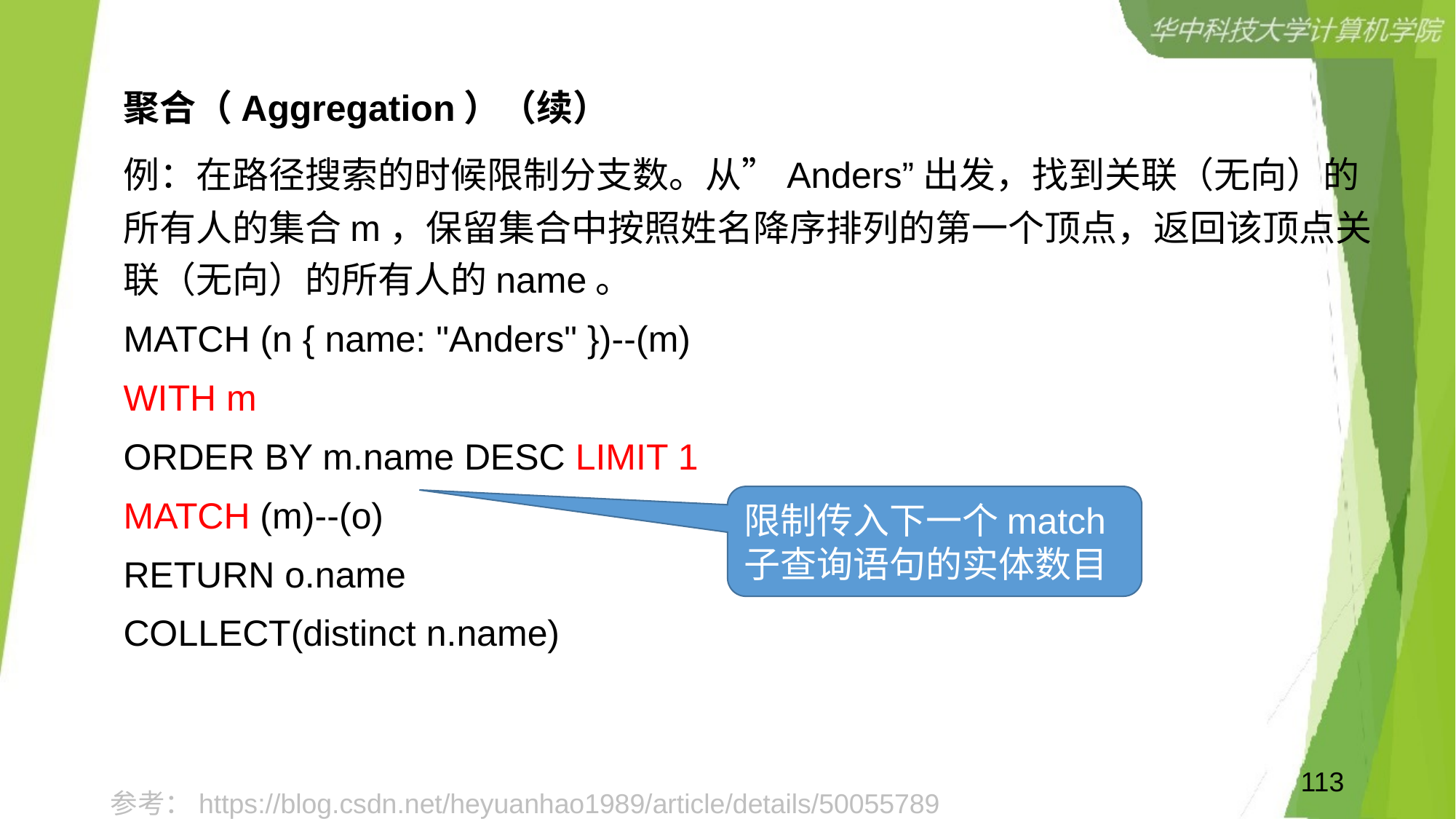

聚合（Aggregation）（续）
例：在路径搜索的时候限制分支数。从”Anders”出发，找到关联（无向）的所有人的集合m，保留集合中按照姓名降序排列的第一个顶点，返回该顶点关联（无向）的所有人的name。
MATCH (n { name: "Anders" })--(m)
WITH m
ORDER BY m.name DESC LIMIT 1
MATCH (m)--(o)
RETURN o.name
COLLECT(distinct n.name)
限制传入下一个match子查询语句的实体数目
113
参考：https://blog.csdn.net/heyuanhao1989/article/details/50055789